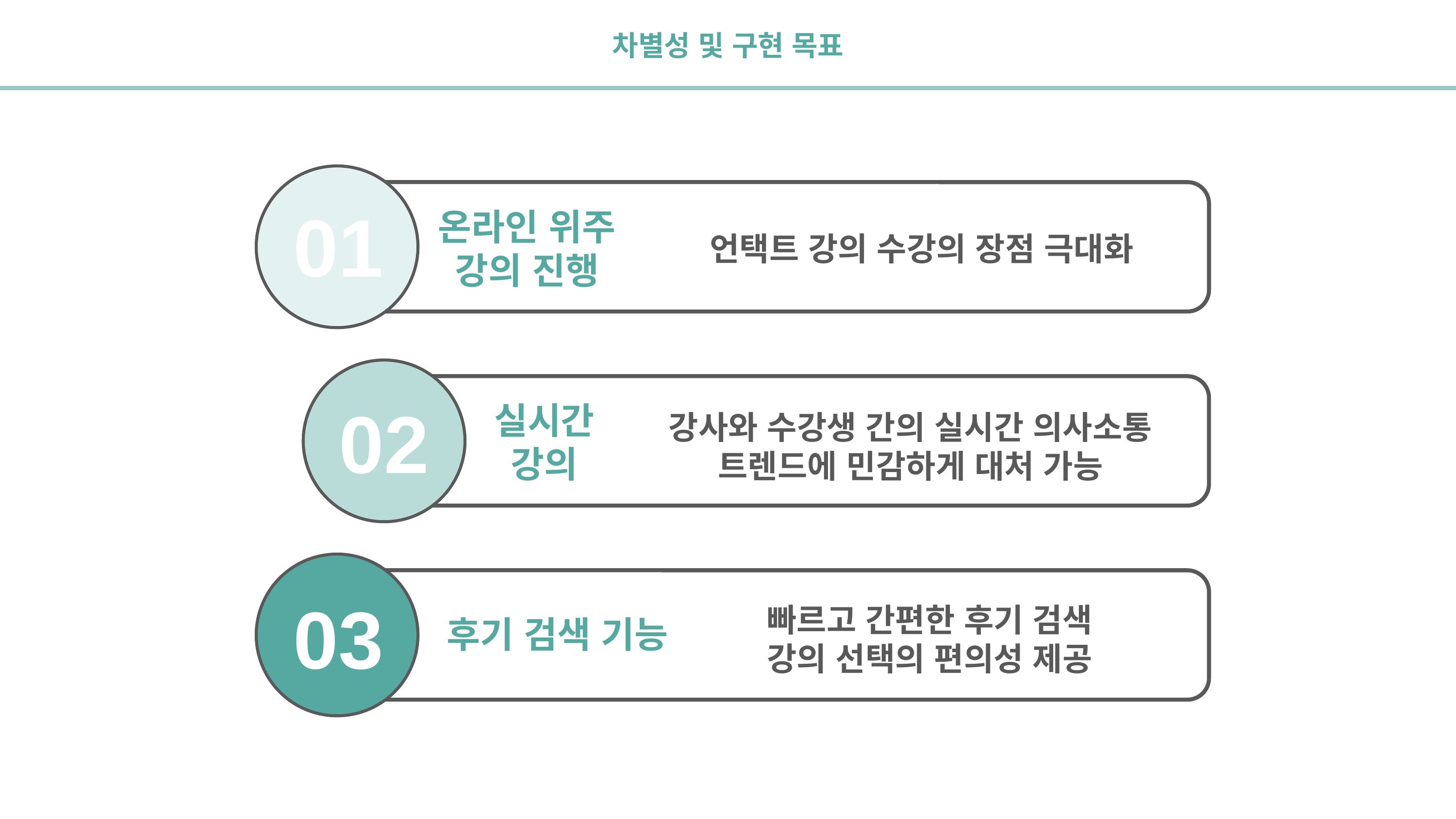

차별성 및 구현 목표

01
02
03
온라인 위주
강의 진행
언택트 강의 수강의 장점 극대화
실시간
강의
강사와 수강생 간의 실시간 의사소통
트렌드에 민감하게 대처 가능
빠르고 간편한 후기 검색
강의 선택의 편의성 제공
후기 검색 기능